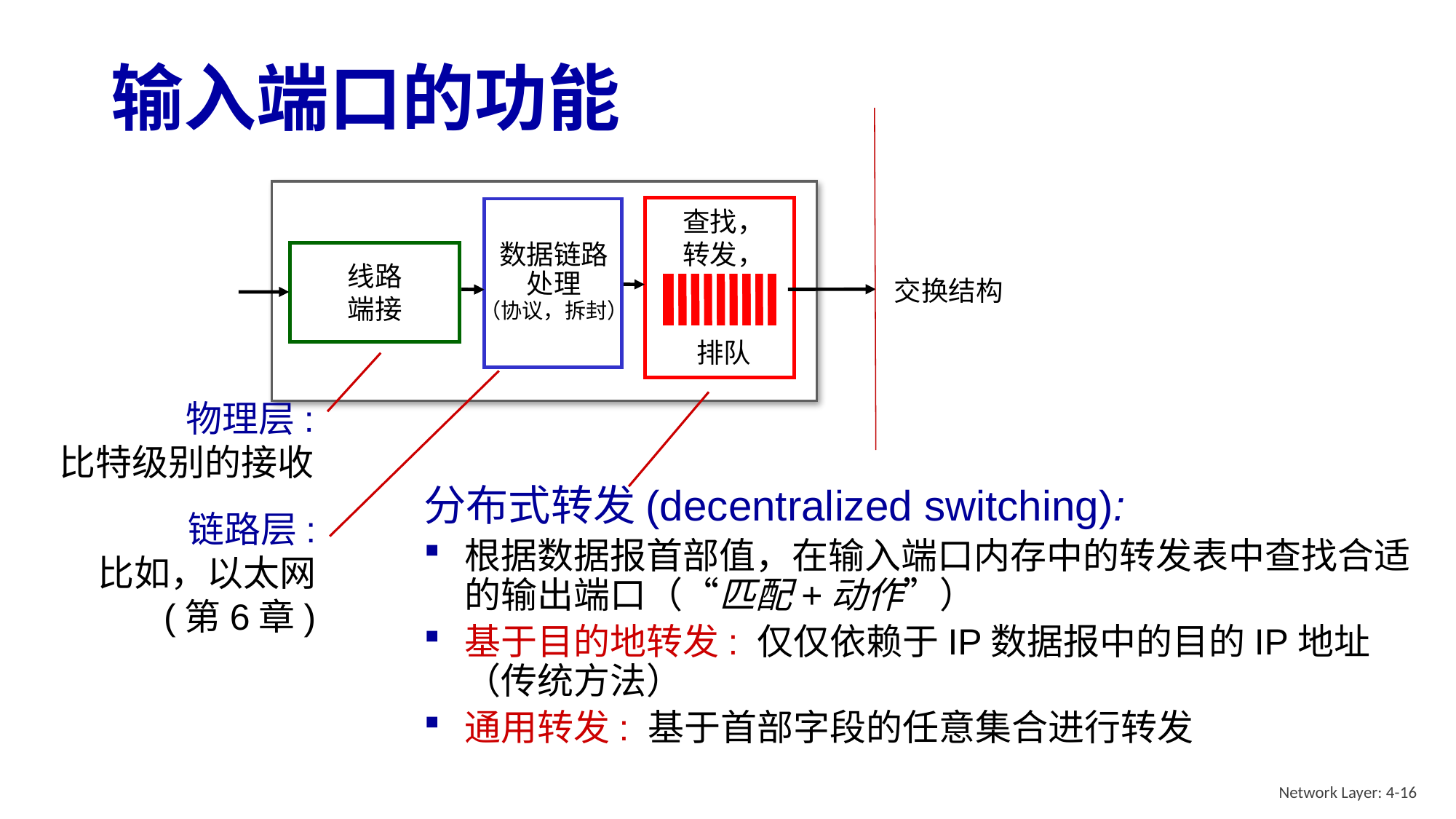

# 输入端口的功能

链路层:
比如，以太网
(第6章)
数据链路
处理
（协议，拆封）
查找，
转发，

排队
交换结构
线路
端接

物理层:
比特级别的接收

分布式转发(decentralized switching):
根据数据报首部值，在输入端口内存中的转发表中查找合适的输出端口（“匹配+动作”）
基于目的地转发: 仅仅依赖于IP数据报中的目的IP地址（传统方法）
通用转发: 基于首部字段的任意集合进行转发
Network Layer: 4-16